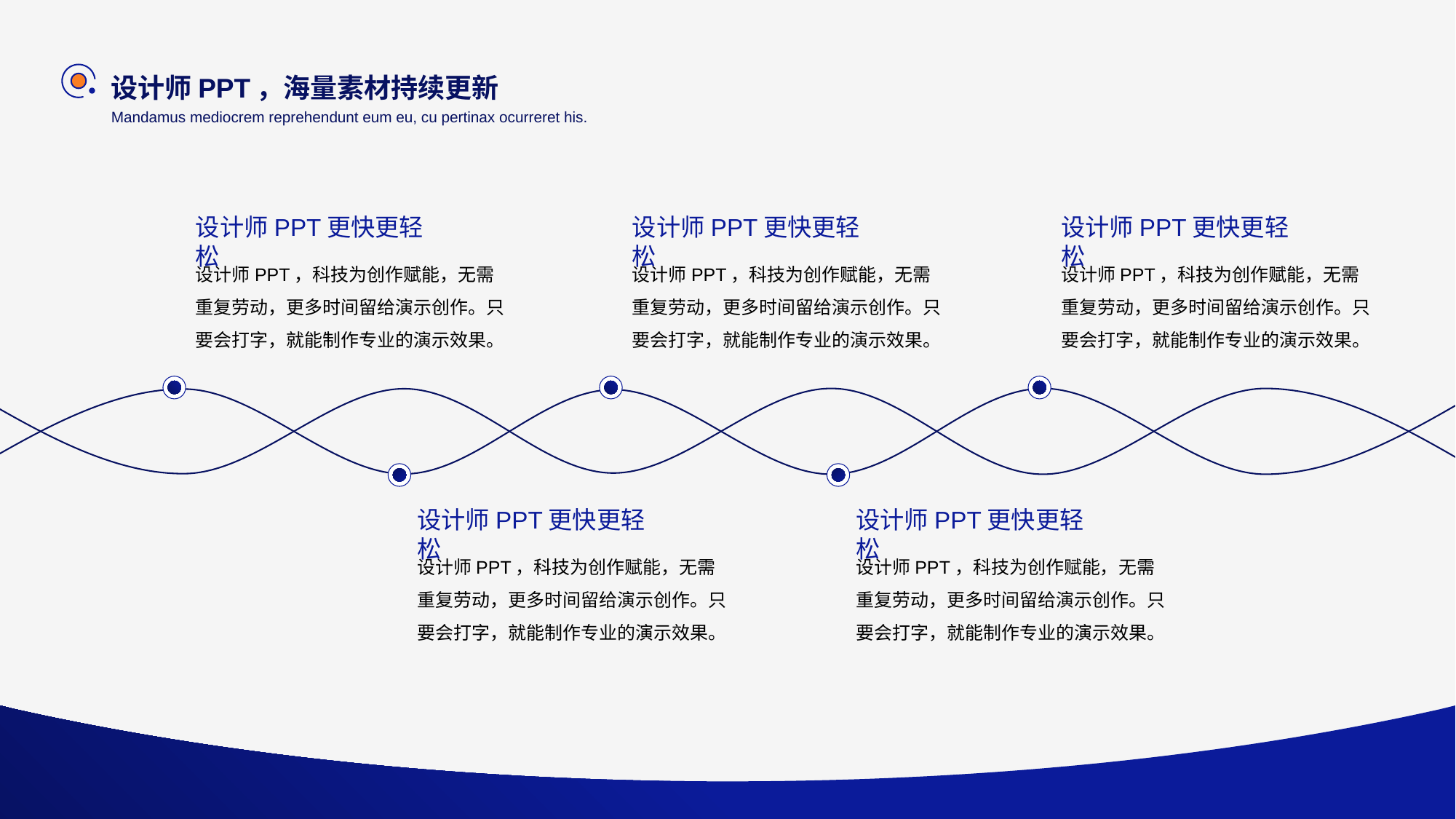

设计师PPT，海量素材持续更新

Mandamus mediocrem reprehendunt eum eu, cu pertinax ocurreret his.
设计师PPT更快更轻松
设计师PPT更快更轻松
设计师PPT更快更轻松
设计师PPT，科技为创作赋能，无需重复劳动，更多时间留给演示创作。只要会打字，就能制作专业的演示效果。
设计师PPT，科技为创作赋能，无需重复劳动，更多时间留给演示创作。只要会打字，就能制作专业的演示效果。
设计师PPT，科技为创作赋能，无需重复劳动，更多时间留给演示创作。只要会打字，就能制作专业的演示效果。

设计师PPT更快更轻松
设计师PPT更快更轻松
设计师PPT，科技为创作赋能，无需重复劳动，更多时间留给演示创作。只要会打字，就能制作专业的演示效果。
设计师PPT，科技为创作赋能，无需重复劳动，更多时间留给演示创作。只要会打字，就能制作专业的演示效果。